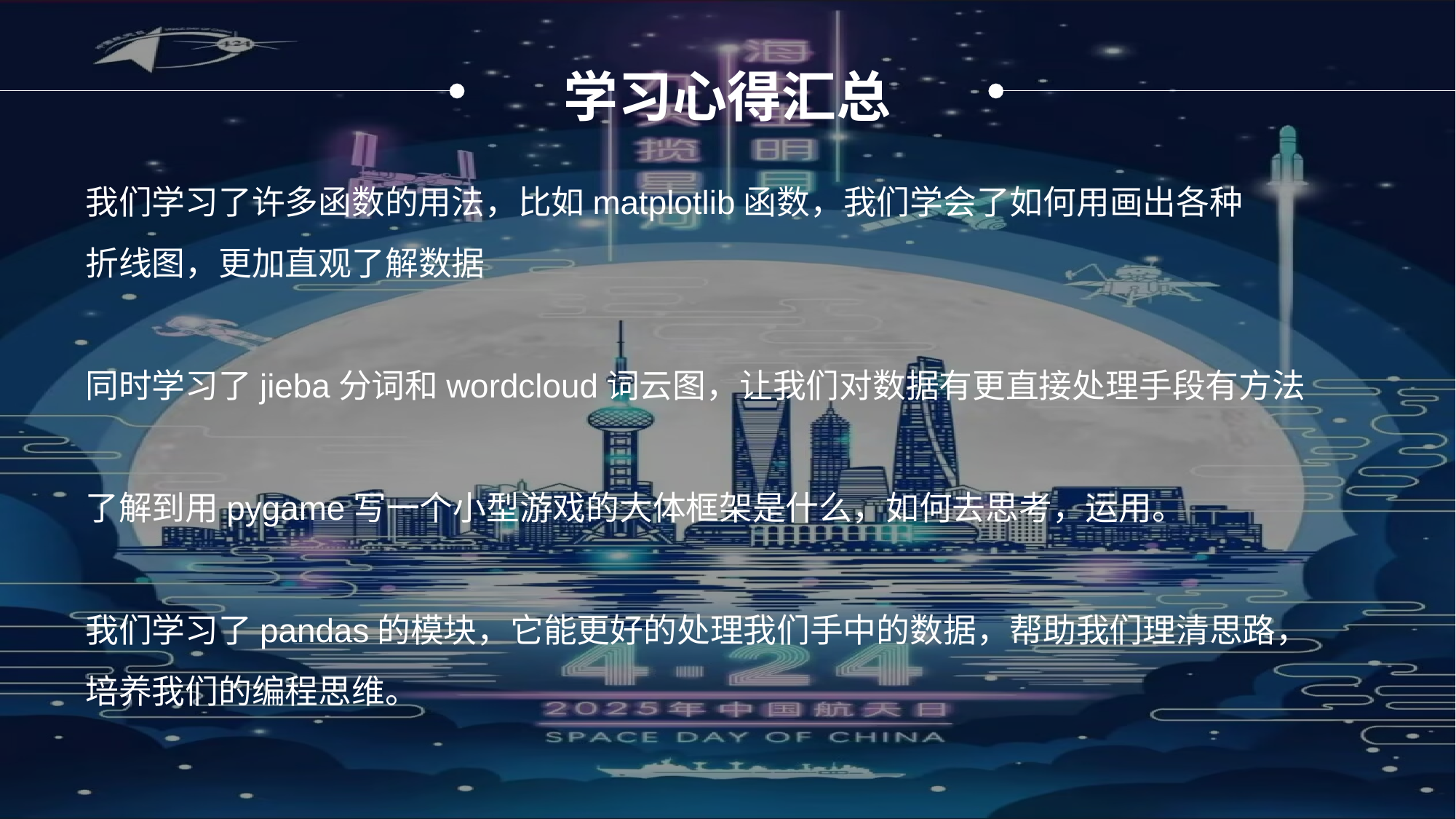

学习心得汇总
我们学习了许多函数的用法，比如matplotlib函数，我们学会了如何用画出各种
折线图，更加直观了解数据

同时学习了jieba分词和wordcloud词云图，让我们对数据有更直接处理手段有方法

了解到用pygame写一个小型游戏的大体框架是什么，如何去思考，运用。

我们学习了pandas的模块，它能更好的处理我们手中的数据，帮助我们理清思路，
培养我们的编程思维。